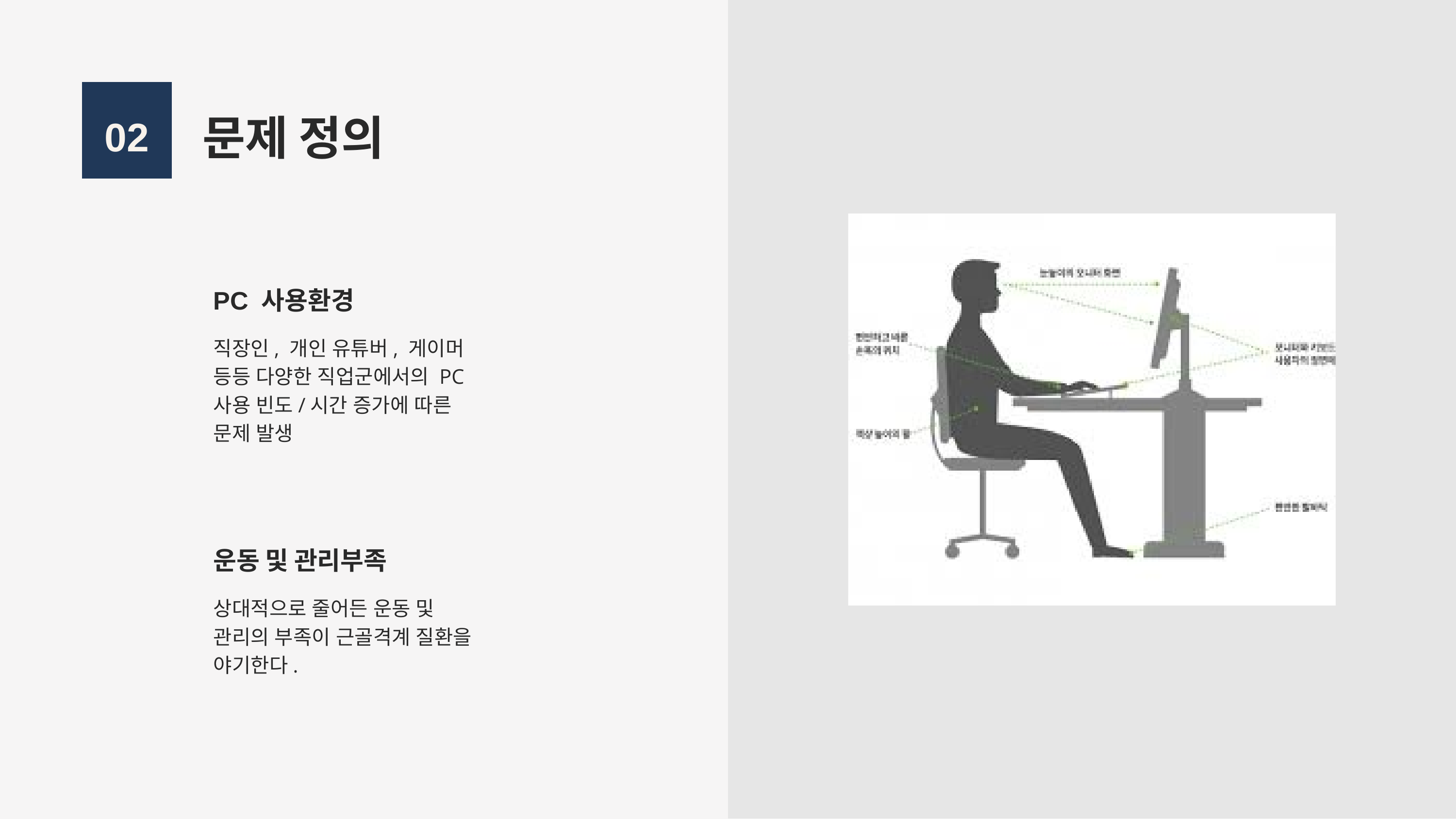

문제 정의
02

PC 사용환경
직장인, 개인 유튜버, 게이머 등등 다양한 직업군에서의 PC 사용 빈도/시간 증가에 따른 문제 발생
운동 및 관리부족
상대적으로 줄어든 운동 및 관리의 부족이 근골격계 질환을 야기한다.